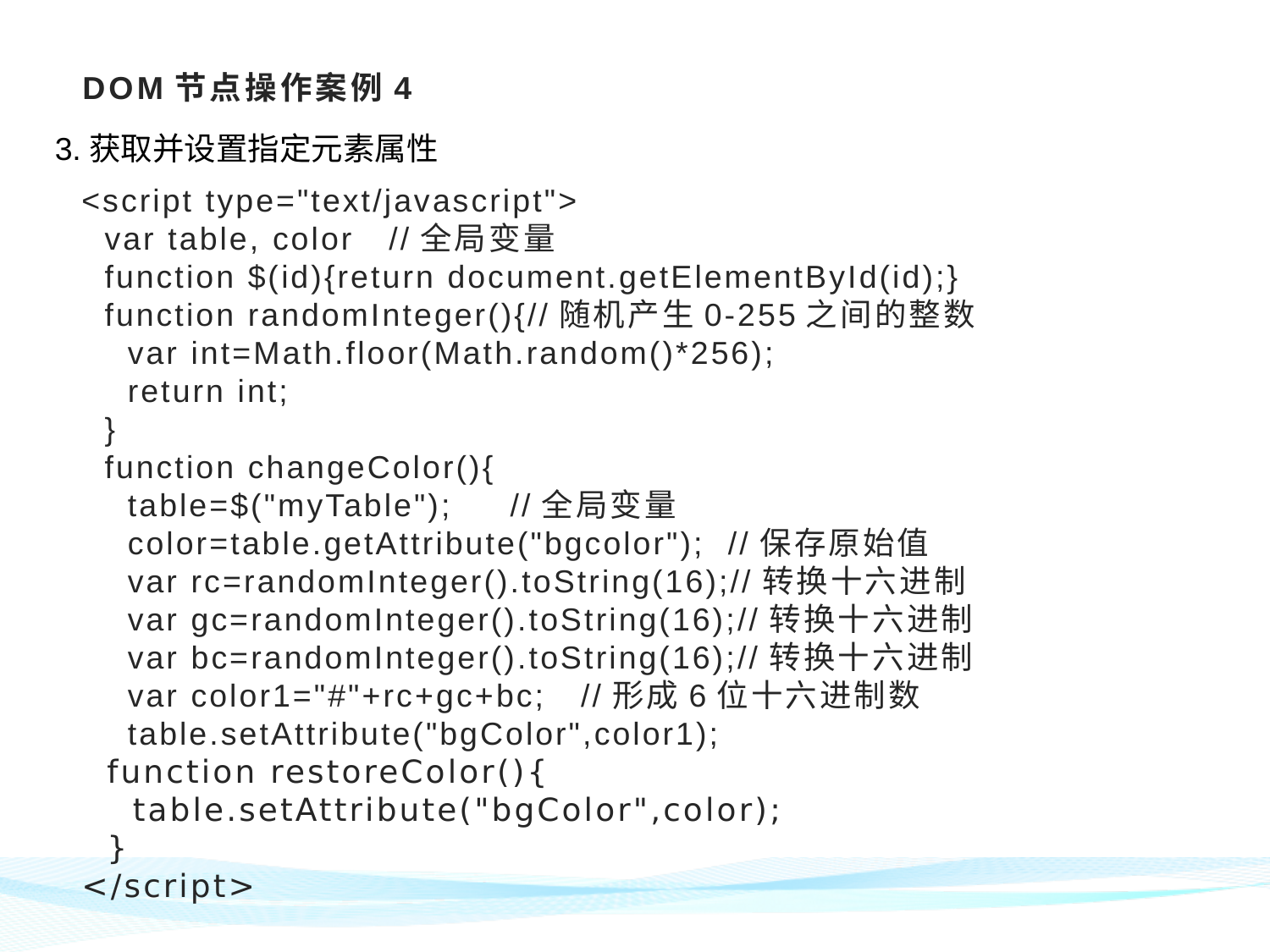

# DOM节点操作案例4
3.获取并设置指定元素属性
<script type="text/javascript">
  var table, color   //全局变量
  function $(id){return document.getElementById(id);}
  function randomInteger(){//随机产生0-255之间的整数
    var int=Math.floor(Math.random()*256);
    return int;
  }
  function changeColor(){
    table=$("myTable");     //全局变量
    color=table.getAttribute("bgcolor");  //保存原始值
    var rc=randomInteger().toString(16);//转换十六进制
    var gc=randomInteger().toString(16);//转换十六进制
    var bc=randomInteger().toString(16);//转换十六进制
    var color1="#"+rc+gc+bc;   //形成6位十六进制数
    table.setAttribute("bgColor",color1);
  function restoreColor(){
    table.setAttribute("bgColor",color);
  }
</script>